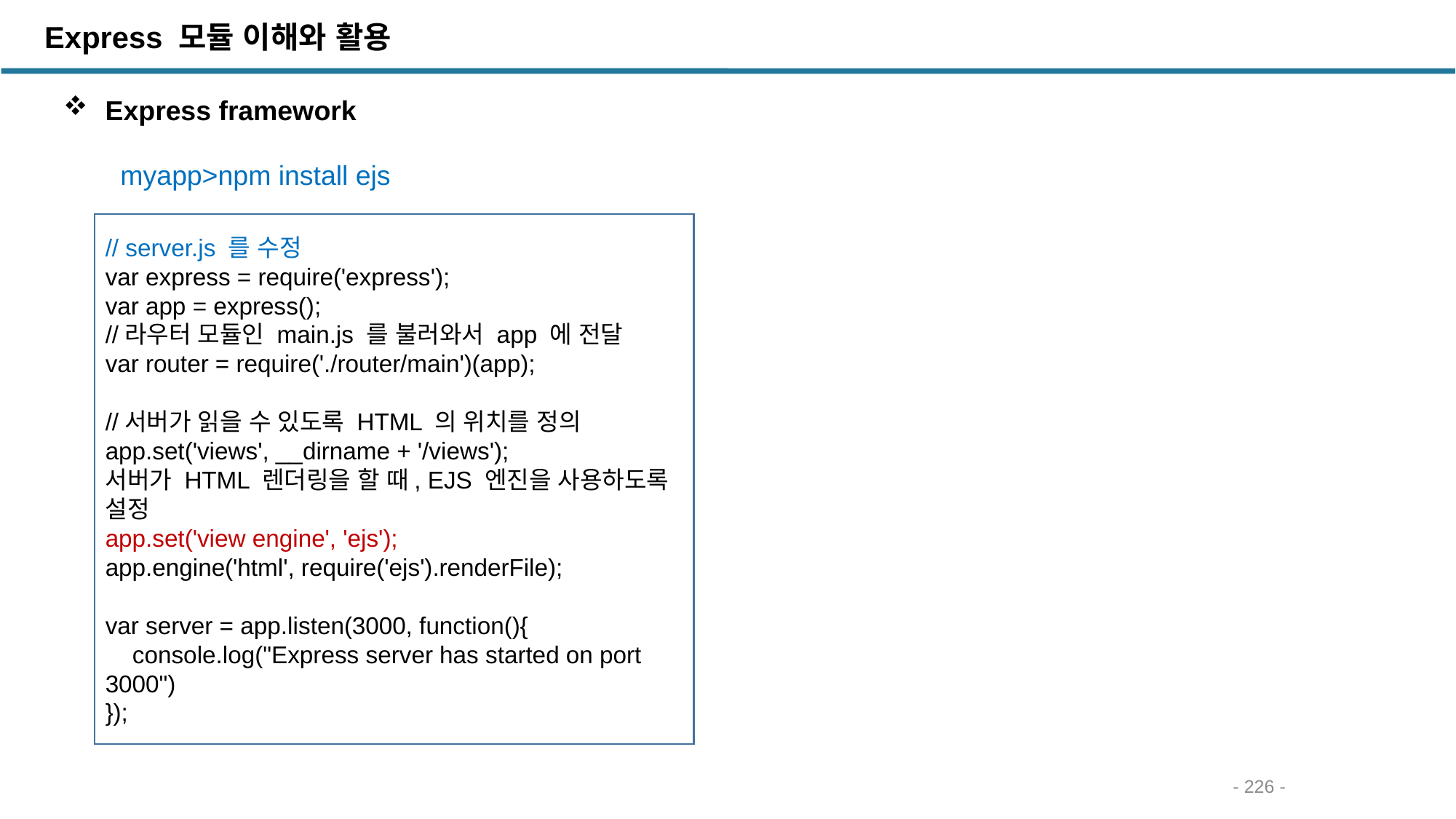

Express 모듈 이해와 활용
 Express framework

myapp>npm install ejs

// server.js 를 수정
var express = require('express');
var app = express();
//라우터 모듈인 main.js 를 불러와서 app 에 전달
var router = require('./router/main')(app);

//서버가 읽을 수 있도록 HTML 의 위치를 정의
app.set('views', __dirname + '/views');
서버가 HTML 렌더링을 할 때, EJS 엔진을 사용하도록 설정
app.set('view engine', 'ejs');
app.engine('html', require('ejs').renderFile);

var server = app.listen(3000, function(){
    console.log("Express server has started on port 3000")
});
- 226 -